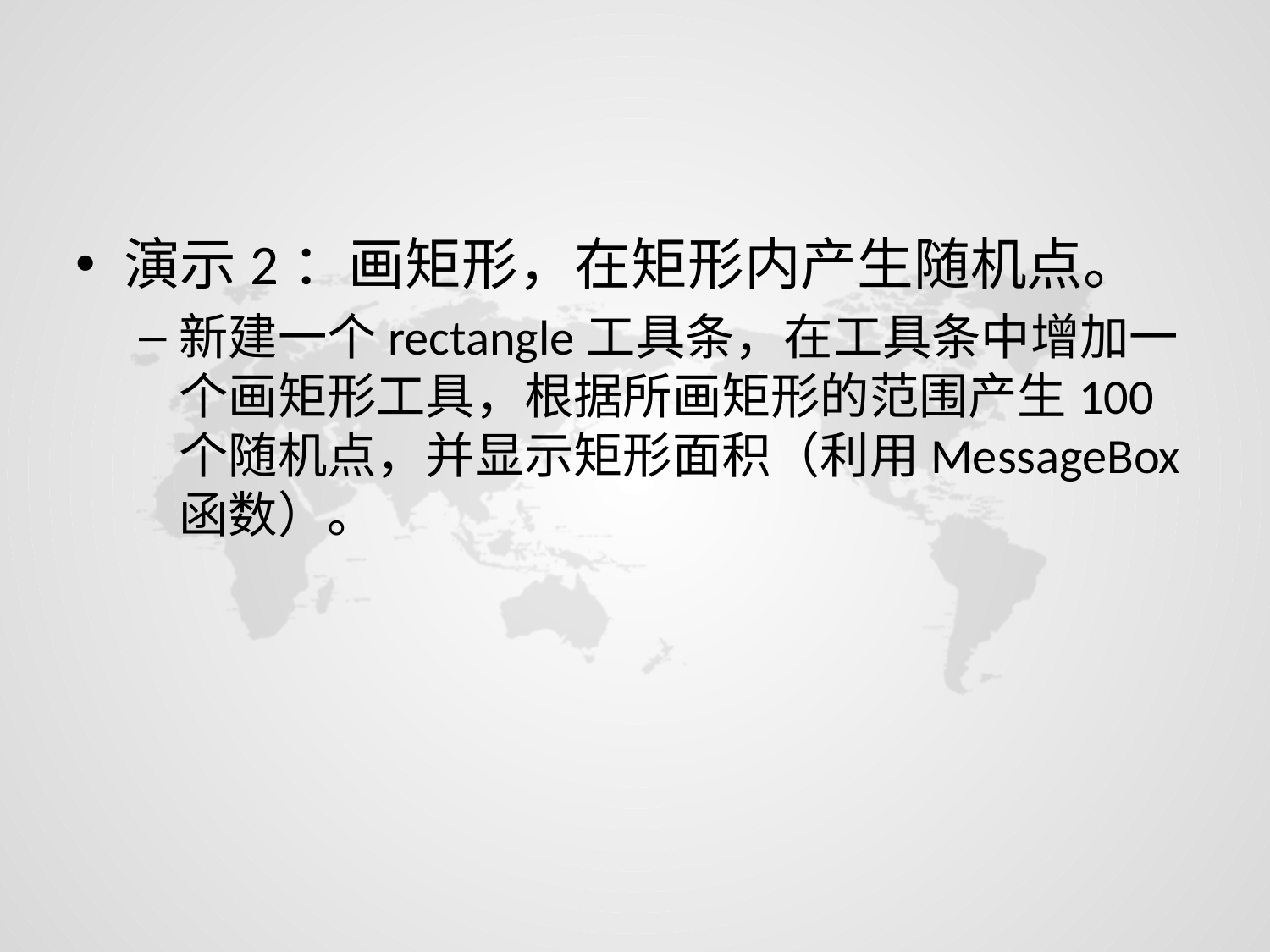

#
演示2：画矩形，在矩形内产生随机点。
新建一个rectangle工具条，在工具条中增加一个画矩形工具，根据所画矩形的范围产生100个随机点，并显示矩形面积（利用MessageBox函数）。